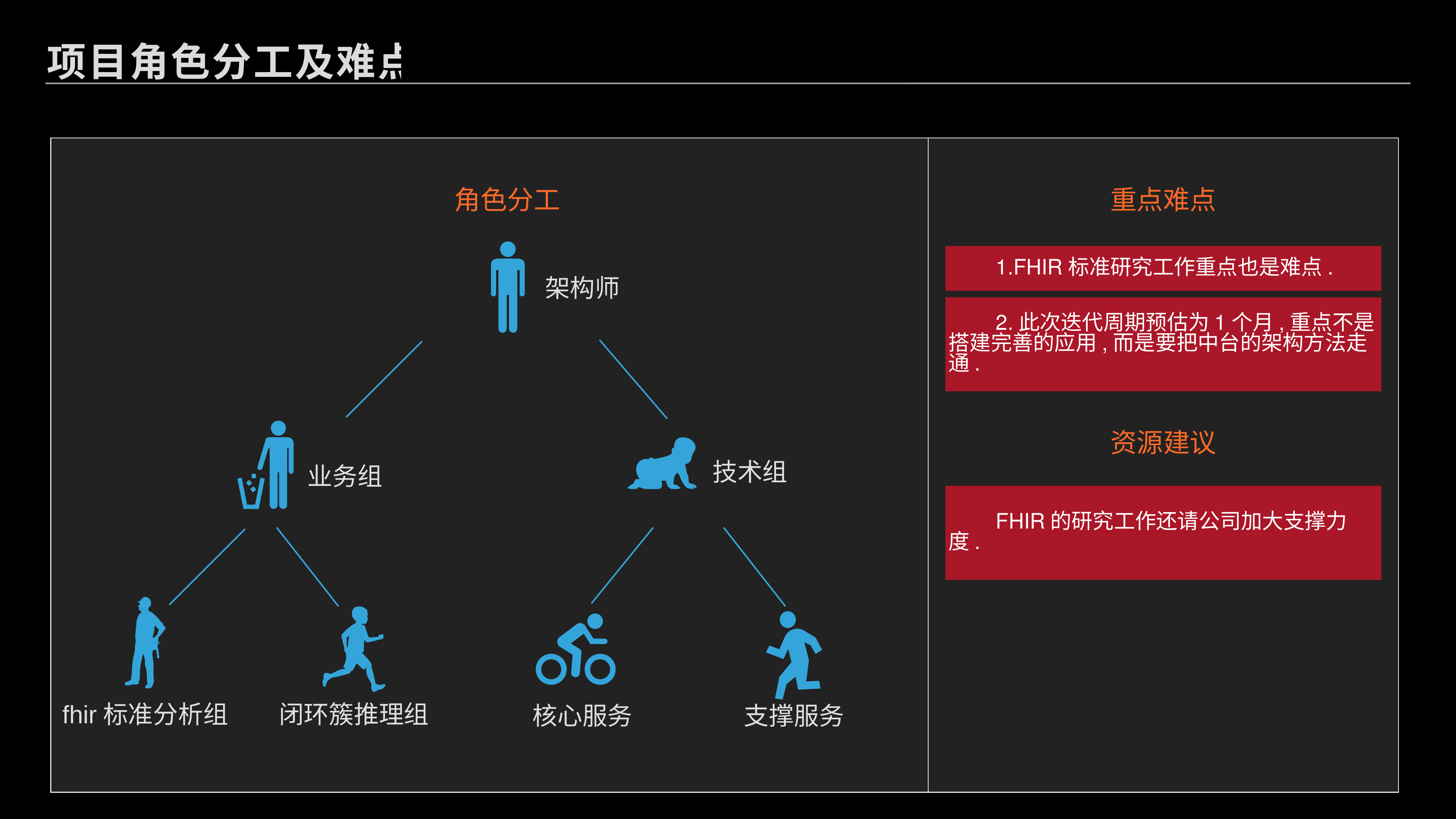

项目角色分工及难点

角色分工
重点难点

架构师

技术组
业务组

fhir标准分析组
闭环簇推理组
核心服务
支撑服务
        1.Fhir标准研究工作重点也是难点.
        2.此次迭代周期预估为1个月,重点不是
搭建完善的应用,而是要把中台的架构方法走通.
资源建议
        fhir的研究工作还请公司加大支撑力度.